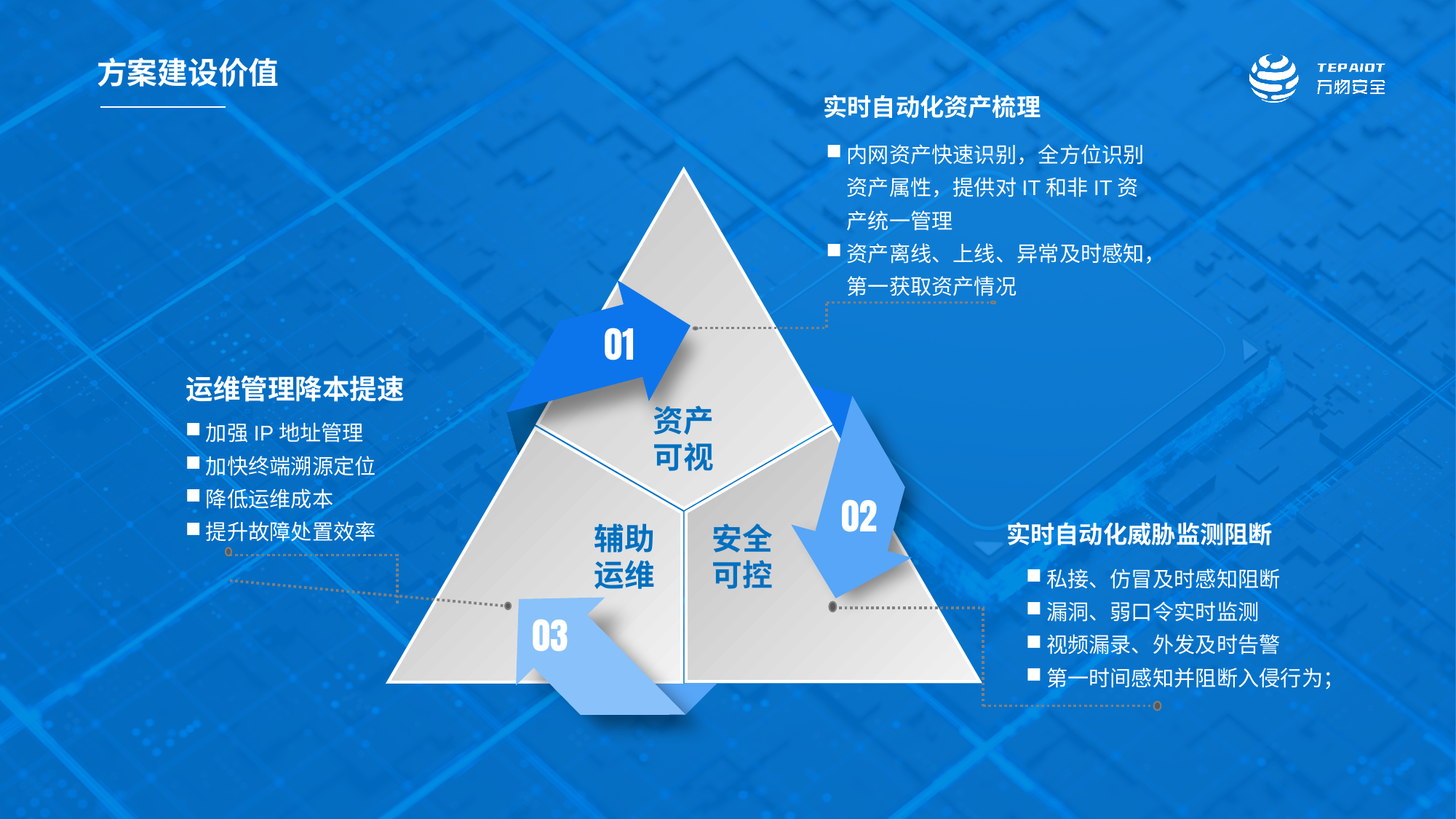

方案建设价值
实时自动化资产梳理
内网资产快速识别，全方位识别资产属性，提供对IT和非IT资产统一管理
资产离线、上线、异常及时感知，第一获取资产情况

01

运维管理降本提速
加强IP地址管理
加快终端溯源定位
降低运维成本
提升故障处置效率

资产可视

02

实时自动化威胁监测阻断
私接、仿冒及时感知阻断
漏洞、弱口令实时监测
视频漏录、外发及时告警
第一时间感知并阻断入侵行为；
辅助运维
安全可控

03